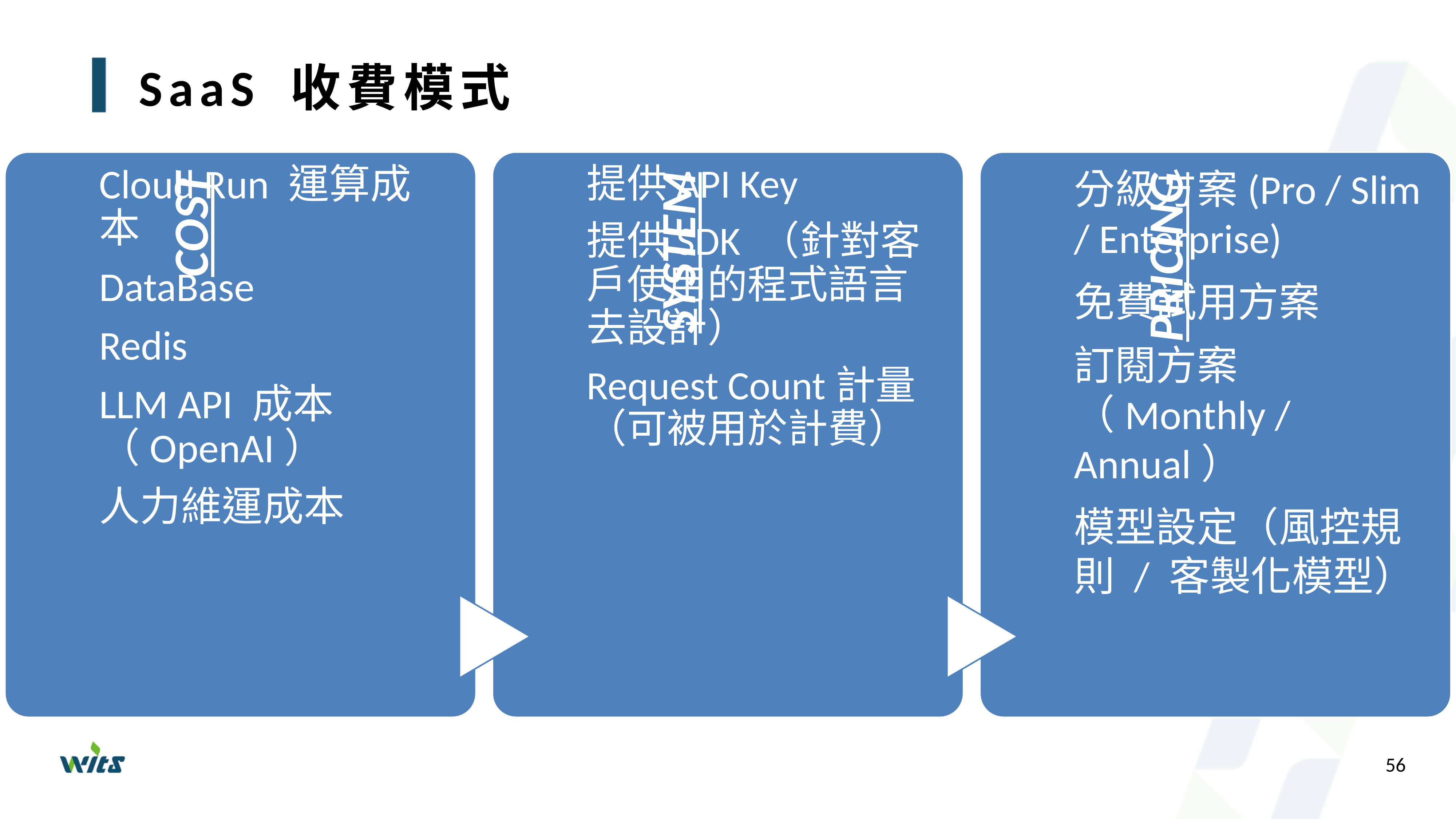

# SaaS 收費模式
COST
Cloud Run 運算成本
DataBase
Redis
LLM API 成本（OpenAI）
人力維運成本

SYSTEM
提供API Key
提供SDK （針對客戶使用的程式語言去設計）
Request Count計量（可被用於計費）

PRICING
分級方案(Pro / Slim / Enterprise)
免費試用方案
訂閱方案（Monthly / Annual）
模型設定（風控規則 / 客製化模型）